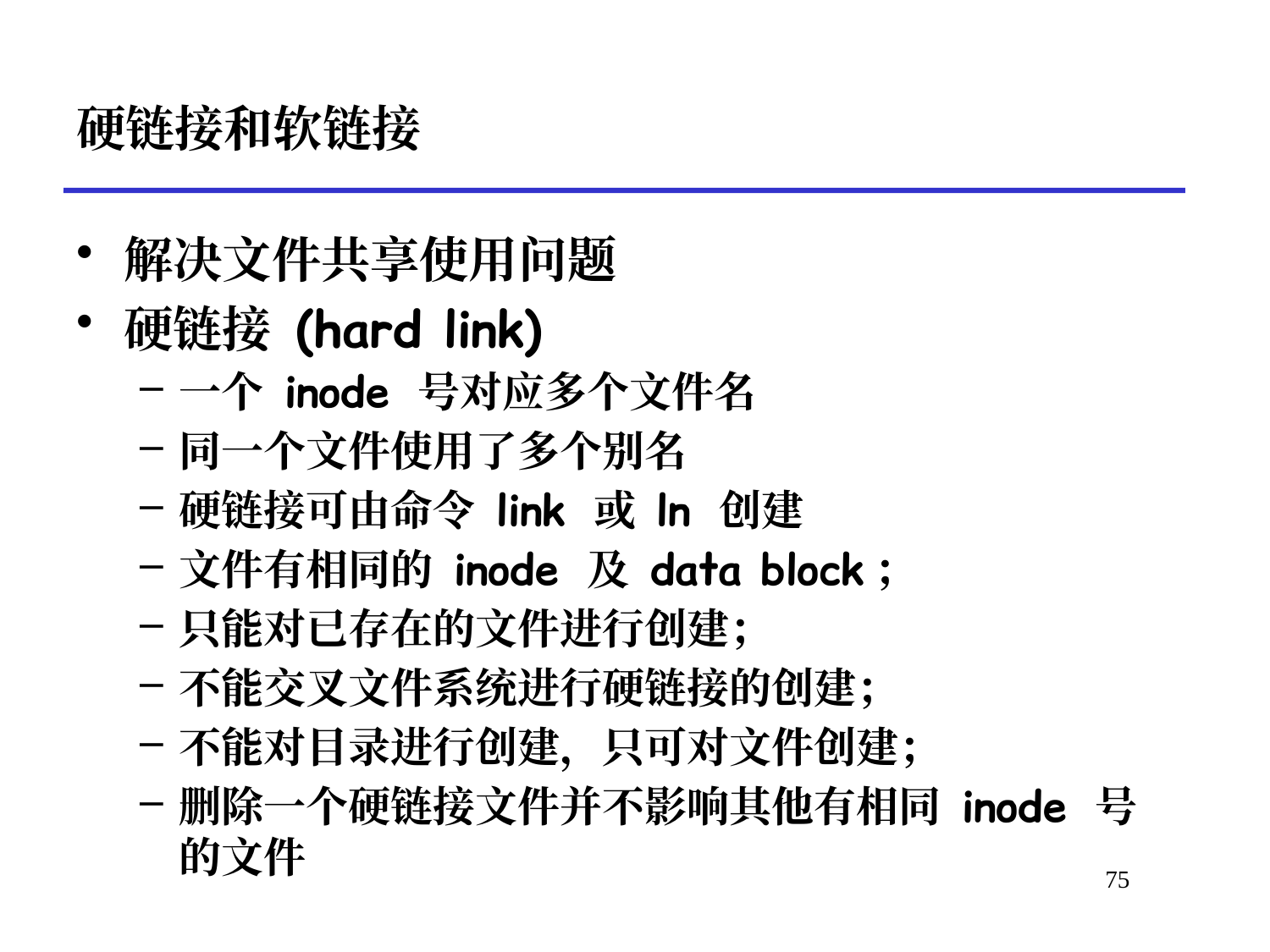

# 硬链接和软链接
解决文件共享使用问题
硬链接 (hard link)
一个 inode 号对应多个文件名
同一个文件使用了多个别名
硬链接可由命令 link 或 ln 创建
文件有相同的 inode 及 data block；
只能对已存在的文件进行创建；
不能交叉文件系统进行硬链接的创建；
不能对目录进行创建，只可对文件创建；
删除一个硬链接文件并不影响其他有相同 inode 号的文件
75